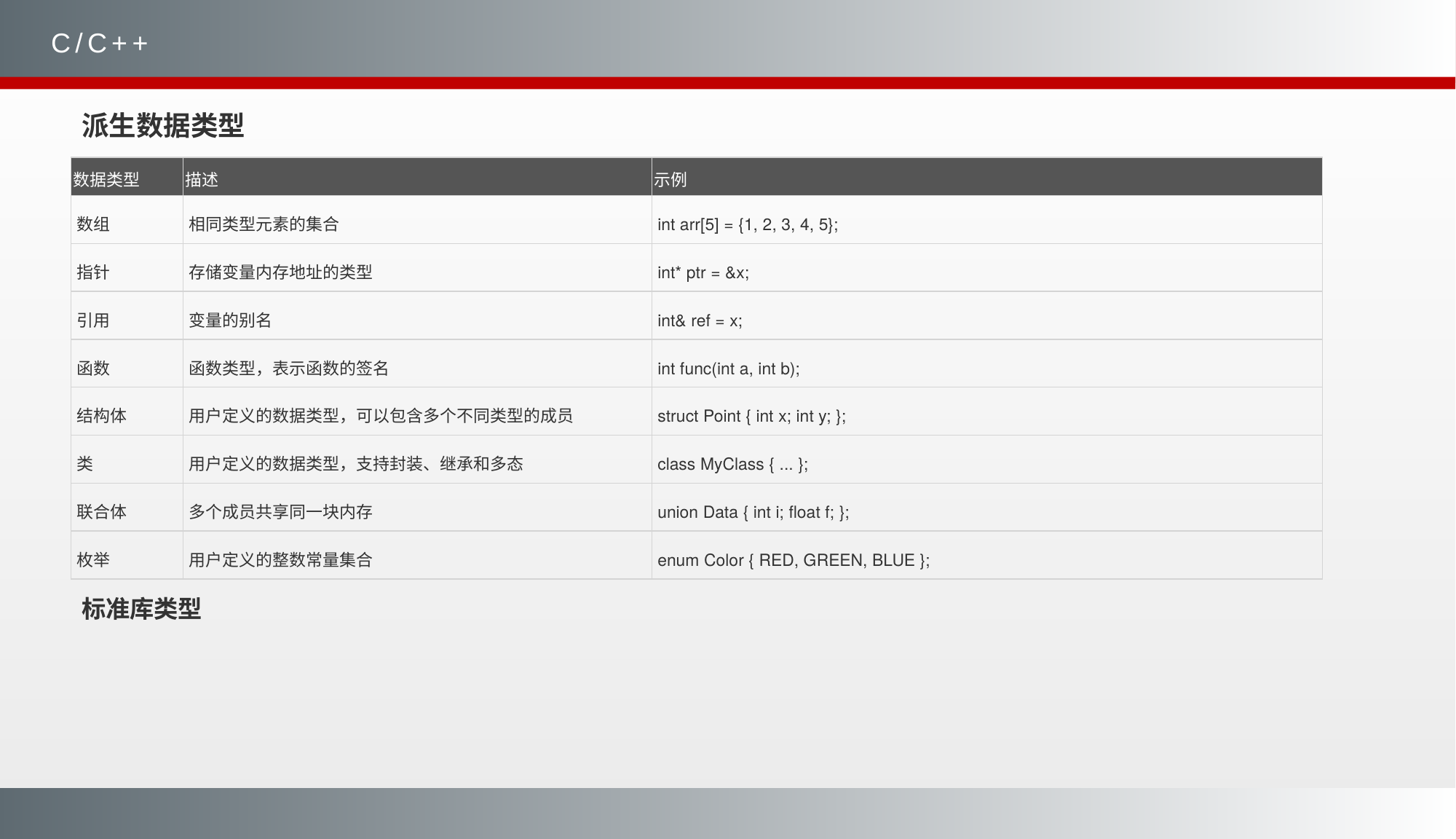

C/C++
派生数据类型
| 数据类型 | 描述 | 示例 |
| --- | --- | --- |
| 数组 | 相同类型元素的集合 | int arr[5] = {1, 2, 3, 4, 5}; |
| 指针 | 存储变量内存地址的类型 | int\* ptr = &x; |
| 引用 | 变量的别名 | int& ref = x; |
| 函数 | 函数类型，表示函数的签名 | int func(int a, int b); |
| 结构体 | 用户定义的数据类型，可以包含多个不同类型的成员 | struct Point { int x; int y; }; |
| 类 | 用户定义的数据类型，支持封装、继承和多态 | class MyClass { ... }; |
| 联合体 | 多个成员共享同一块内存 | union Data { int i; float f; }; |
| 枚举 | 用户定义的整数常量集合 | enum Color { RED, GREEN, BLUE }; |
标准库类型